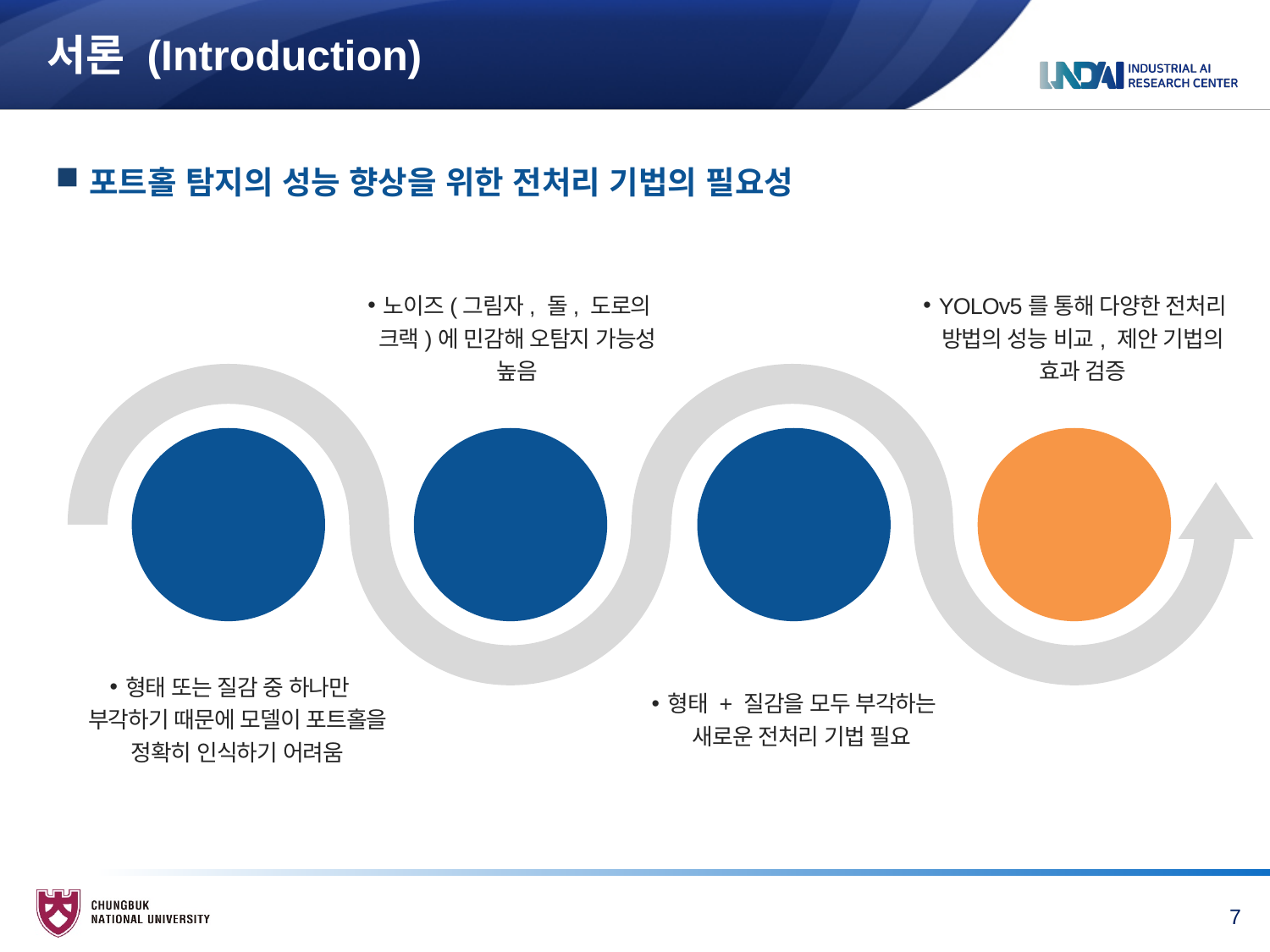

# 서론 (Introduction)
포트홀 탐지의 성능 향상을 위한 전처리 기법의 필요성
YOLOv5를 통해 다양한 전처리 방법의 성능 비교, 제안 기법의 효과 검증
노이즈(그림자, 돌, 도로의 크랙)에 민감해 오탐지 가능성 높음

포트홀 인식 어려움
오탐지 가능성 높음
새로운 전처리 기법 제시
YOLOv5로
전처리 효과 검증
형태 또는 질감 중 하나만 부각하기 때문에 모델이 포트홀을 정확히 인식하기 어려움
형태 + 질감을 모두 부각하는 새로운 전처리 기법 필요